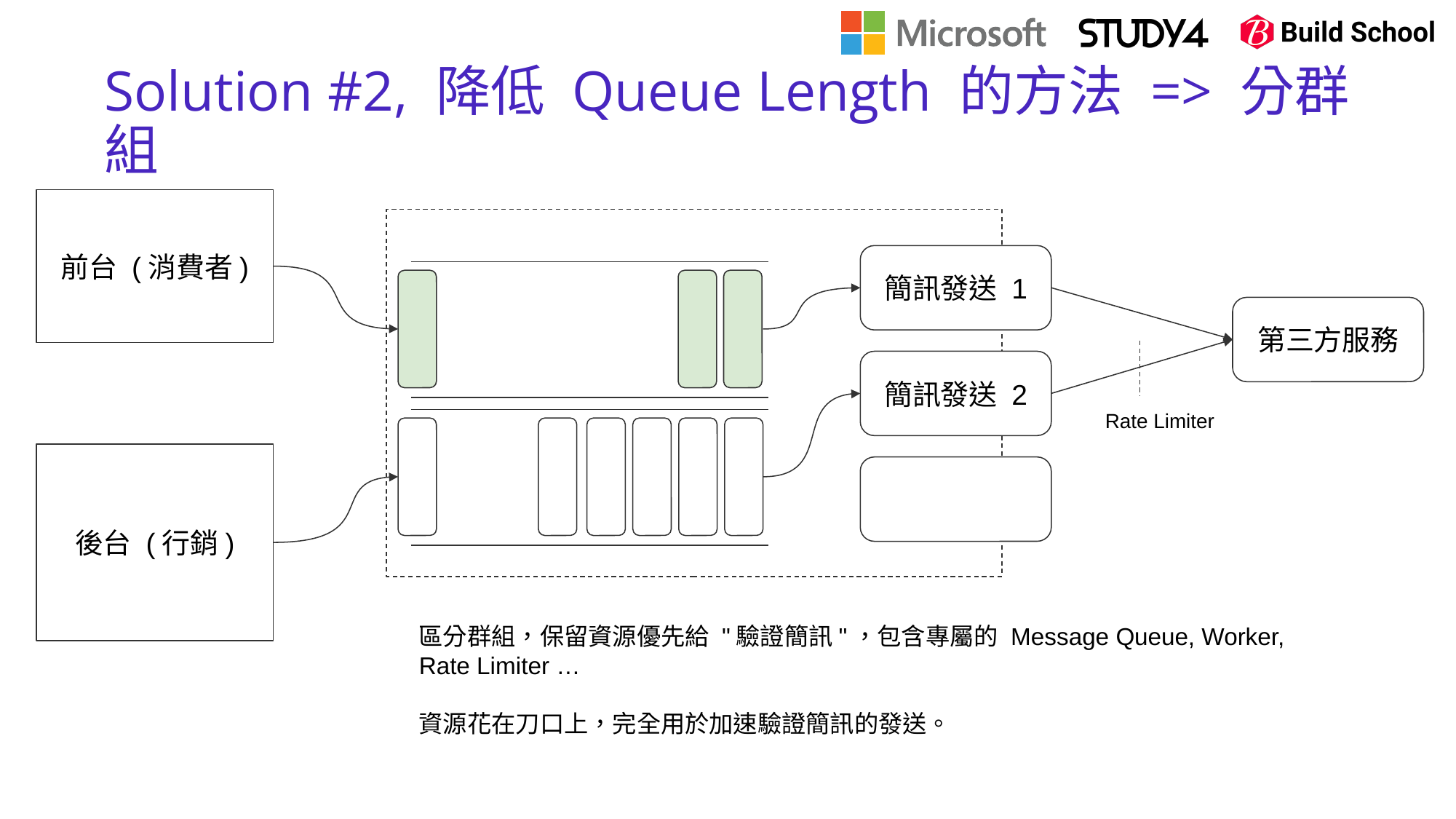

# Solution #2, 降低 Queue Length 的方法 => 分群組
前台 (消費者)

簡訊發送 1

第三方服務
簡訊發送 2
Rate Limiter

後台 (行銷)

區分群組，保留資源優先給 "驗證簡訊"，包含專屬的 Message Queue, Worker, Rate Limiter …

資源花在刀口上，完全用於加速驗證簡訊的發送。